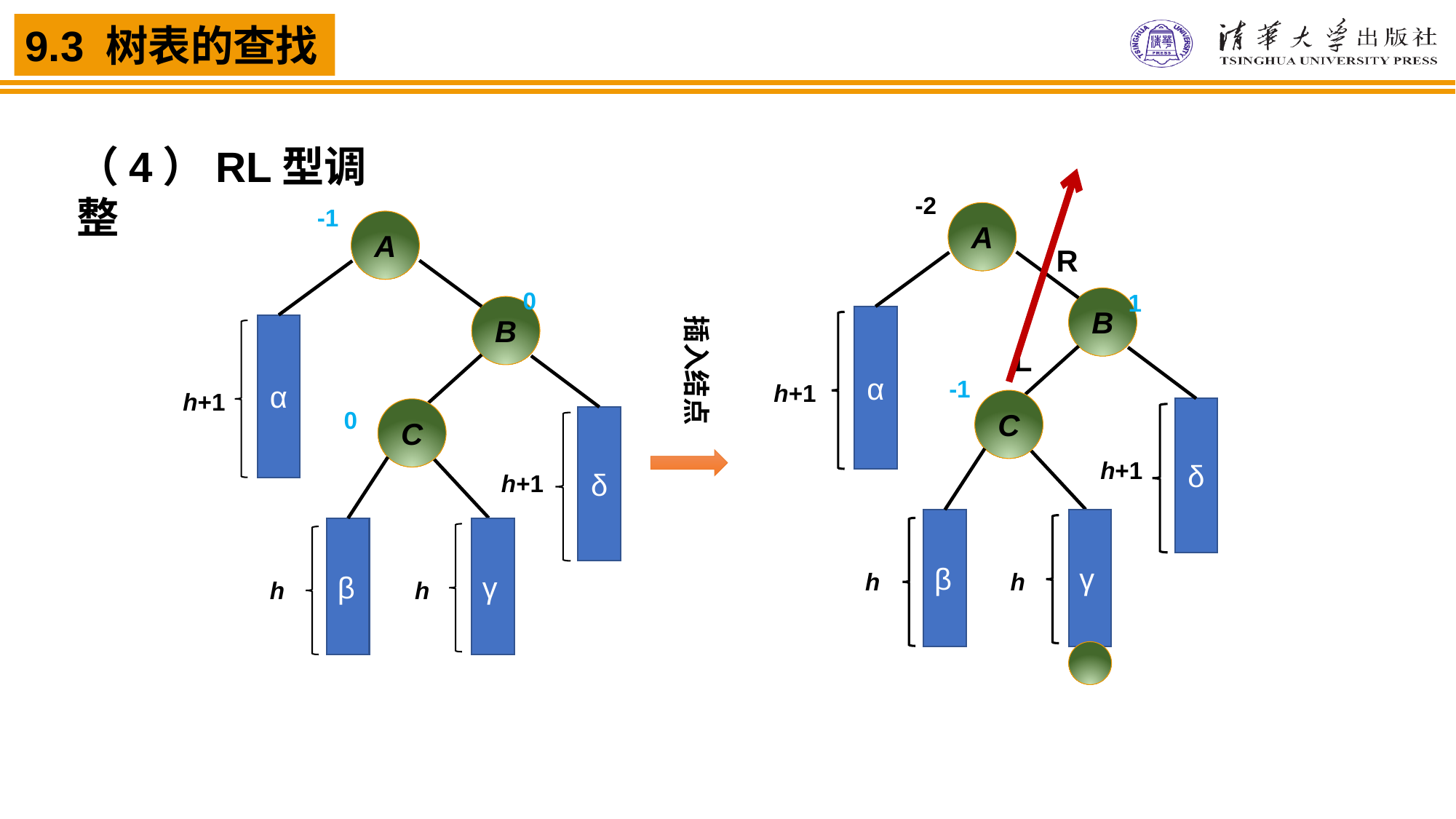

（4）RL型调整
-2
1
-1
-1
A
0
B
α

h+1
C
0
δ

h+1
β
γ

h
h
A
B
α

h+1
C
δ

h+1
β
γ

h
h
R
L
插入结点